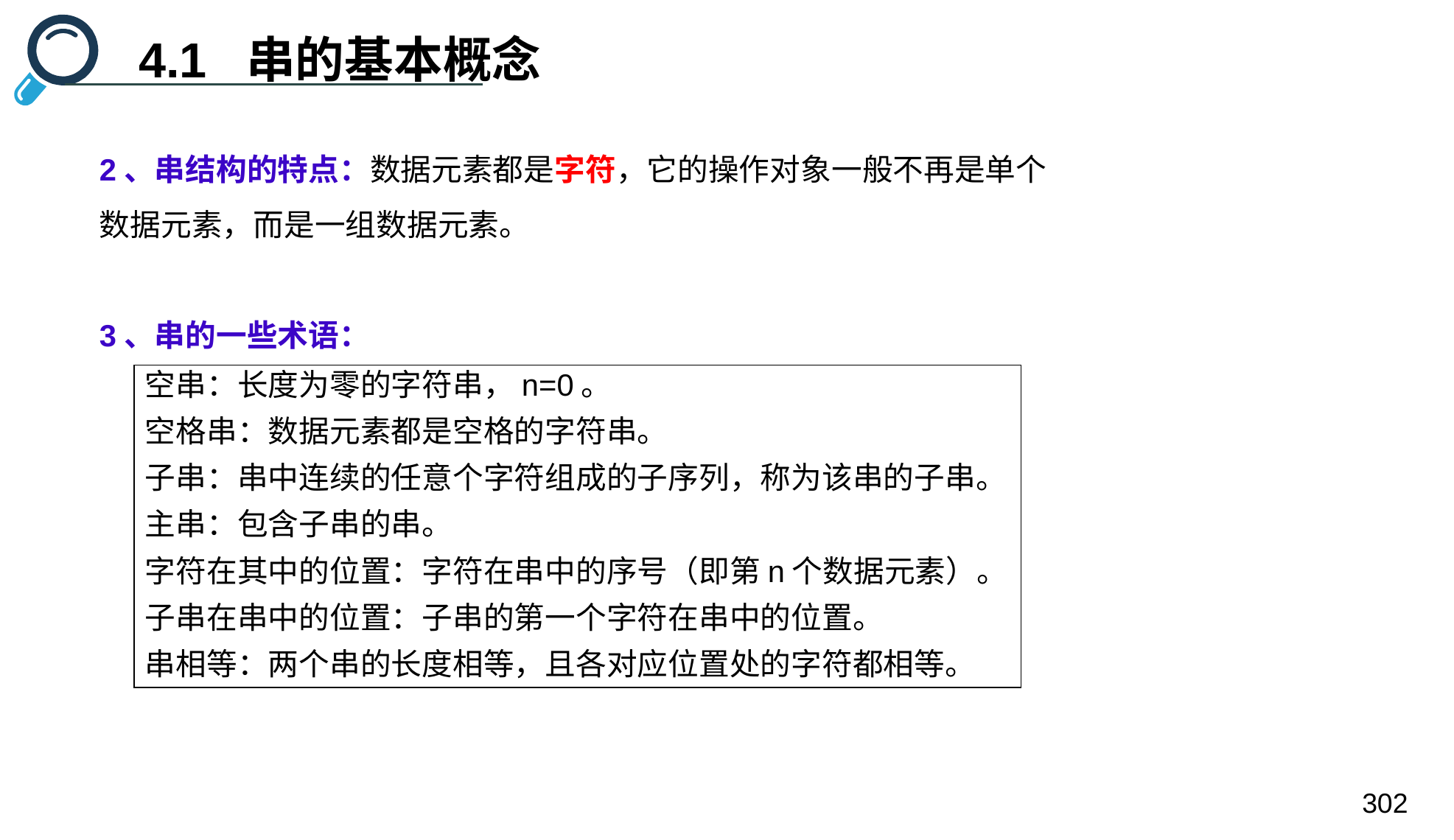

4.1  串的基本概念
2、串结构的特点：数据元素都是字符，它的操作对象一般不再是单个数据元素，而是一组数据元素。

3、串的一些术语：

空串：长度为零的字符串，n=0。
空格串：数据元素都是空格的字符串。
子串：串中连续的任意个字符组成的子序列，称为该串的子串。
主串：包含子串的串。
字符在其中的位置：字符在串中的序号（即第n个数据元素）。
子串在串中的位置：子串的第一个字符在串中的位置。
串相等：两个串的长度相等，且各对应位置处的字符都相等。
302